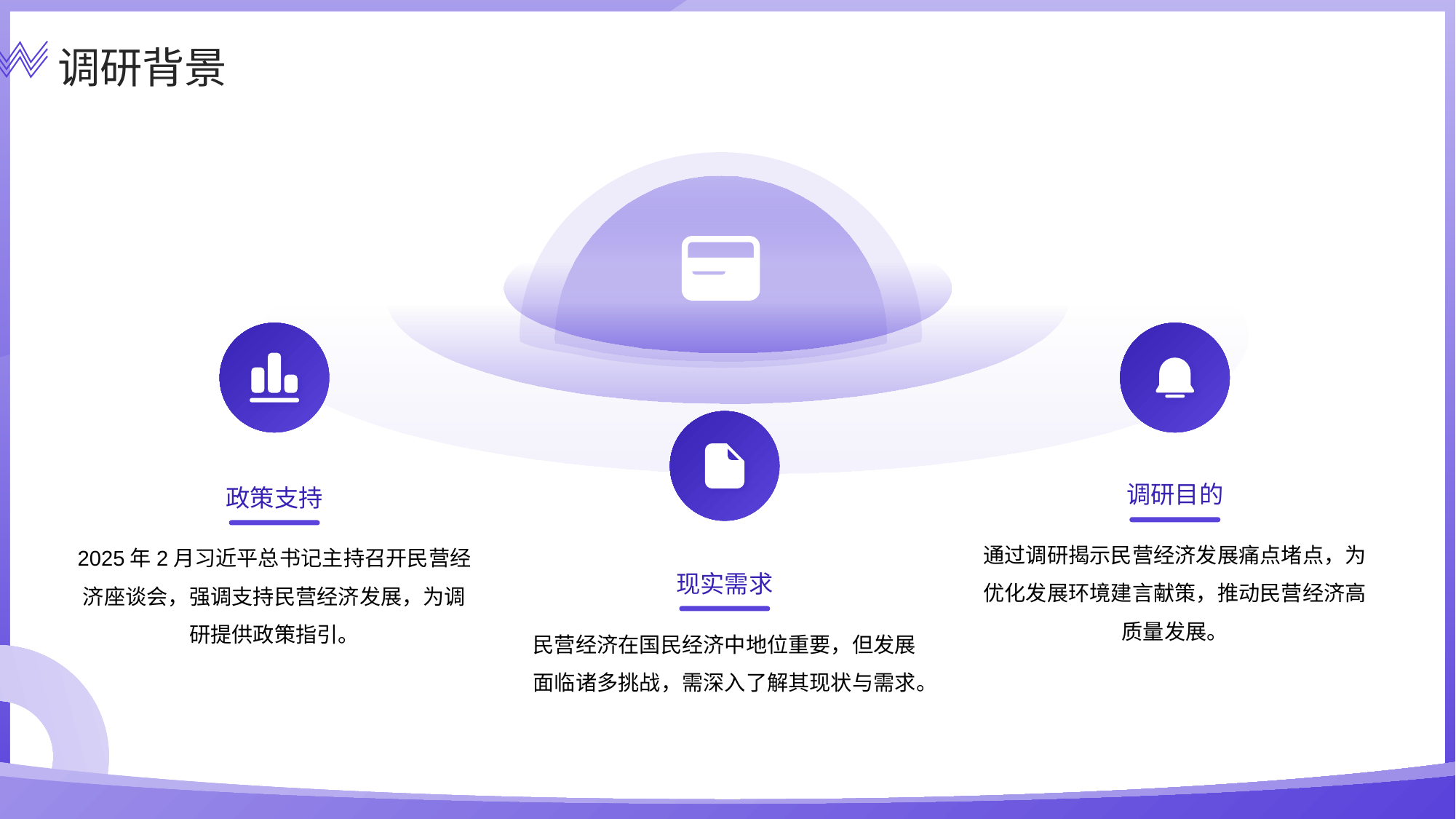

调研背景

调研目的
政策支持

现实需求
通过调研揭示民营经济发展痛点堵点，为优化发展环境建言献策，推动民营经济高质量发展。
2025年2月习近平总书记主持召开民营经济座谈会，强调支持民营经济发展，为调研提供政策指引。

民营经济在国民经济中地位重要，但发展面临诸多挑战，需深入了解其现状与需求。